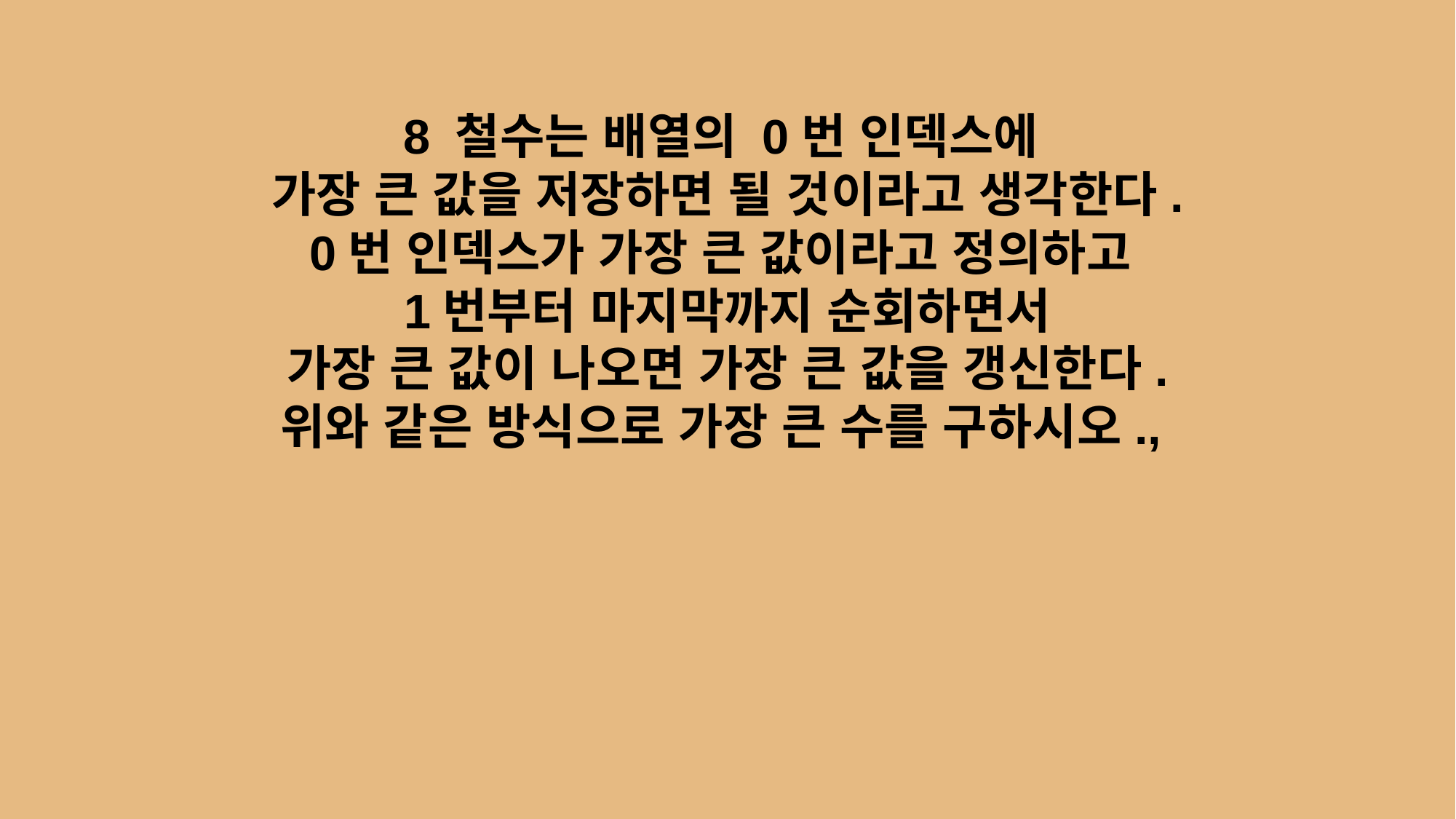

8 철수는 배열의 0번 인덱스에
가장 큰 값을 저장하면 될 것이라고 생각한다.
0번 인덱스가 가장 큰 값이라고 정의하고
1번부터 마지막까지 순회하면서
가장 큰 값이 나오면 가장 큰 값을 갱신한다.
위와 같은 방식으로 가장 큰 수를 구하시오.,